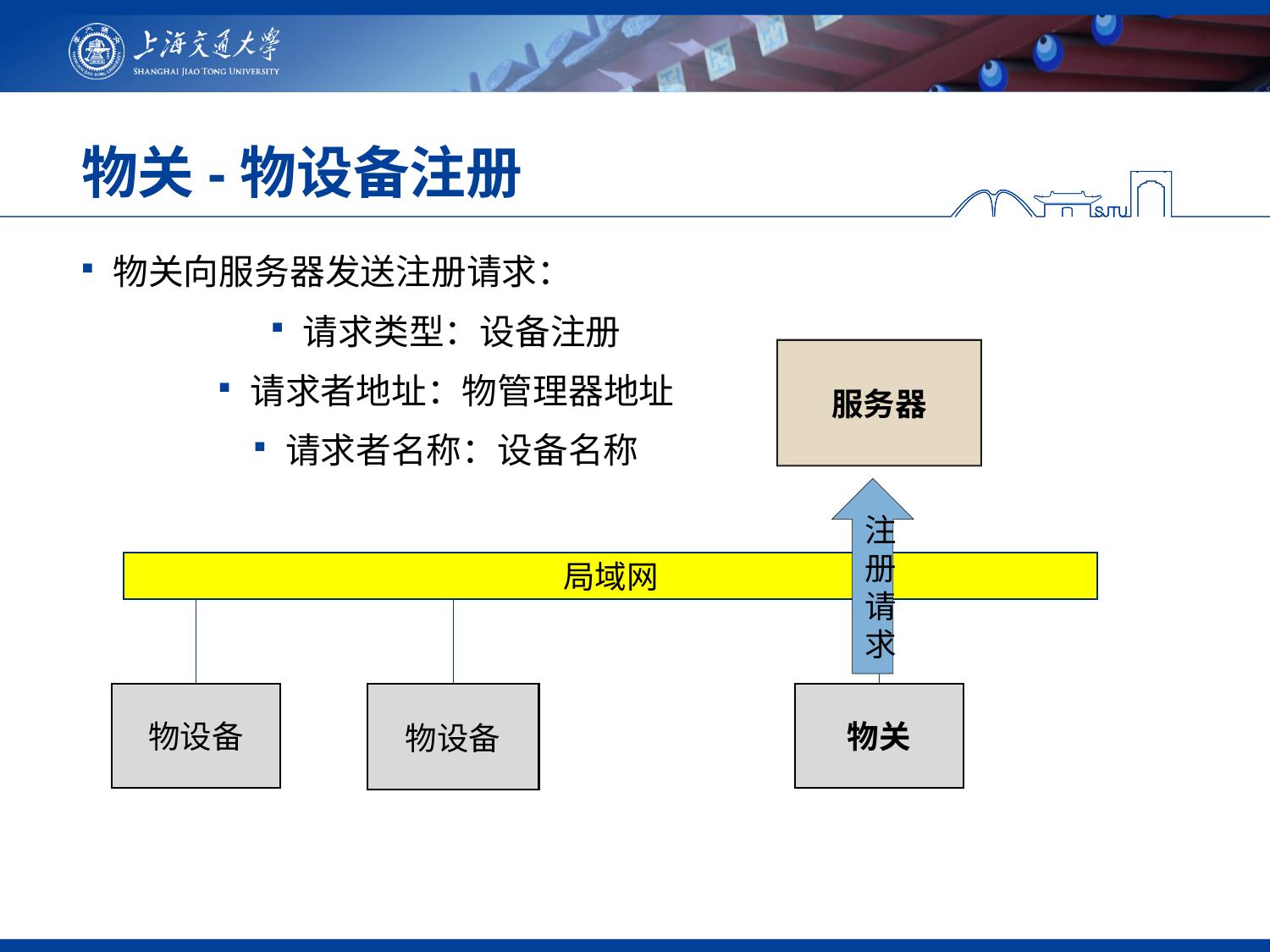

# 物关-物设备注册
物关向服务器发送注册请求：
请求类型：设备注册
请求者地址：物管理器地址
请求者名称：设备名称
服务器
注册请求
局域网
物设备
物关
物设备